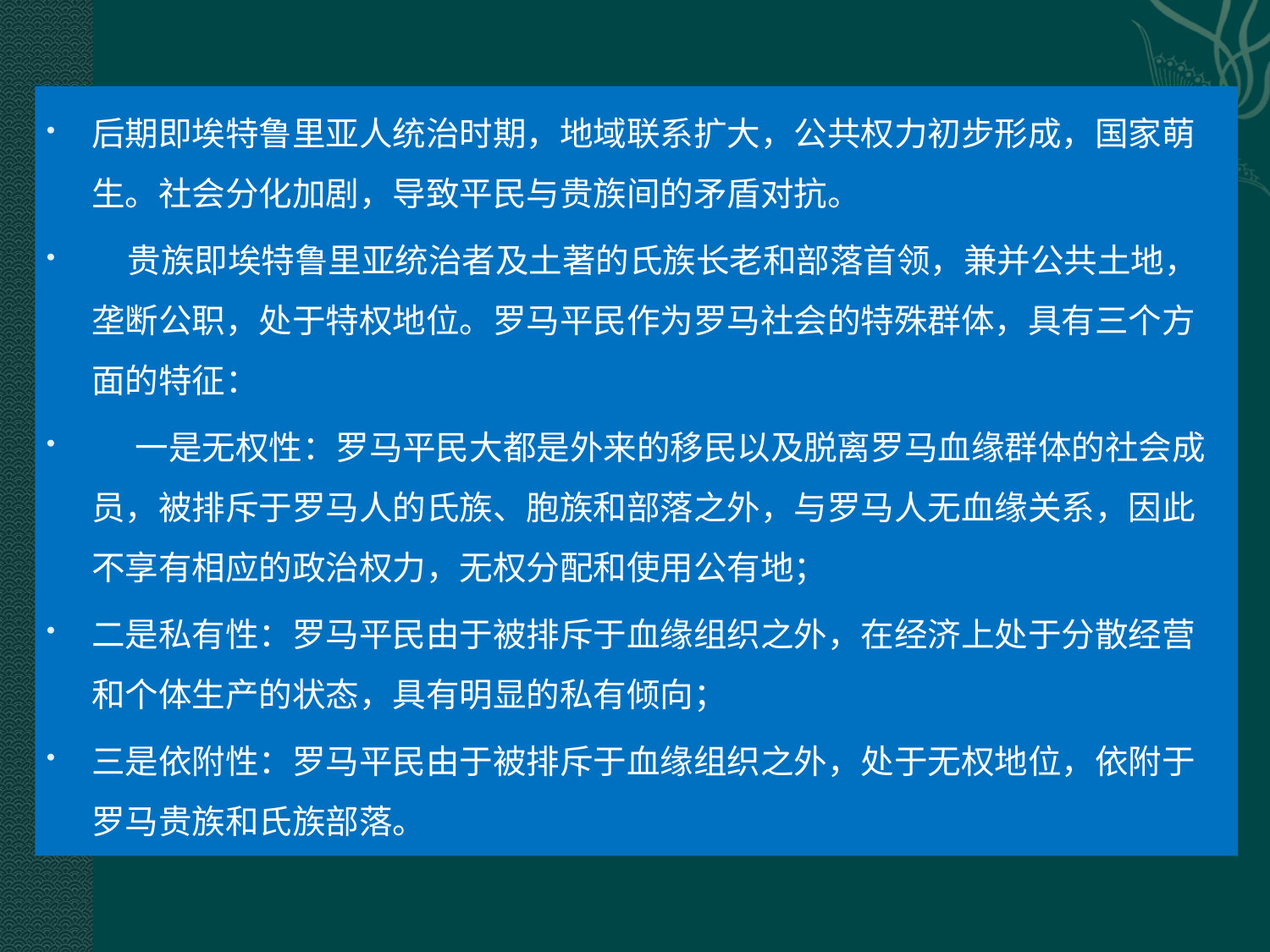

后期即埃特鲁里亚人统治时期，地域联系扩大，公共权力初步形成，国家萌生。社会分化加剧，导致平民与贵族间的矛盾对抗。
    贵族即埃特鲁里亚统治者及土著的氏族长老和部落首领，兼并公共土地，垄断公职，处于特权地位。罗马平民作为罗马社会的特殊群体，具有三个方面的特征：
     一是无权性：罗马平民大都是外来的移民以及脱离罗马血缘群体的社会成员，被排斥于罗马人的氏族、胞族和部落之外，与罗马人无血缘关系，因此不享有相应的政治权力，无权分配和使用公有地；
二是私有性：罗马平民由于被排斥于血缘组织之外，在经济上处于分散经营和个体生产的状态，具有明显的私有倾向；
三是依附性：罗马平民由于被排斥于血缘组织之外，处于无权地位，依附于罗马贵族和氏族部落。